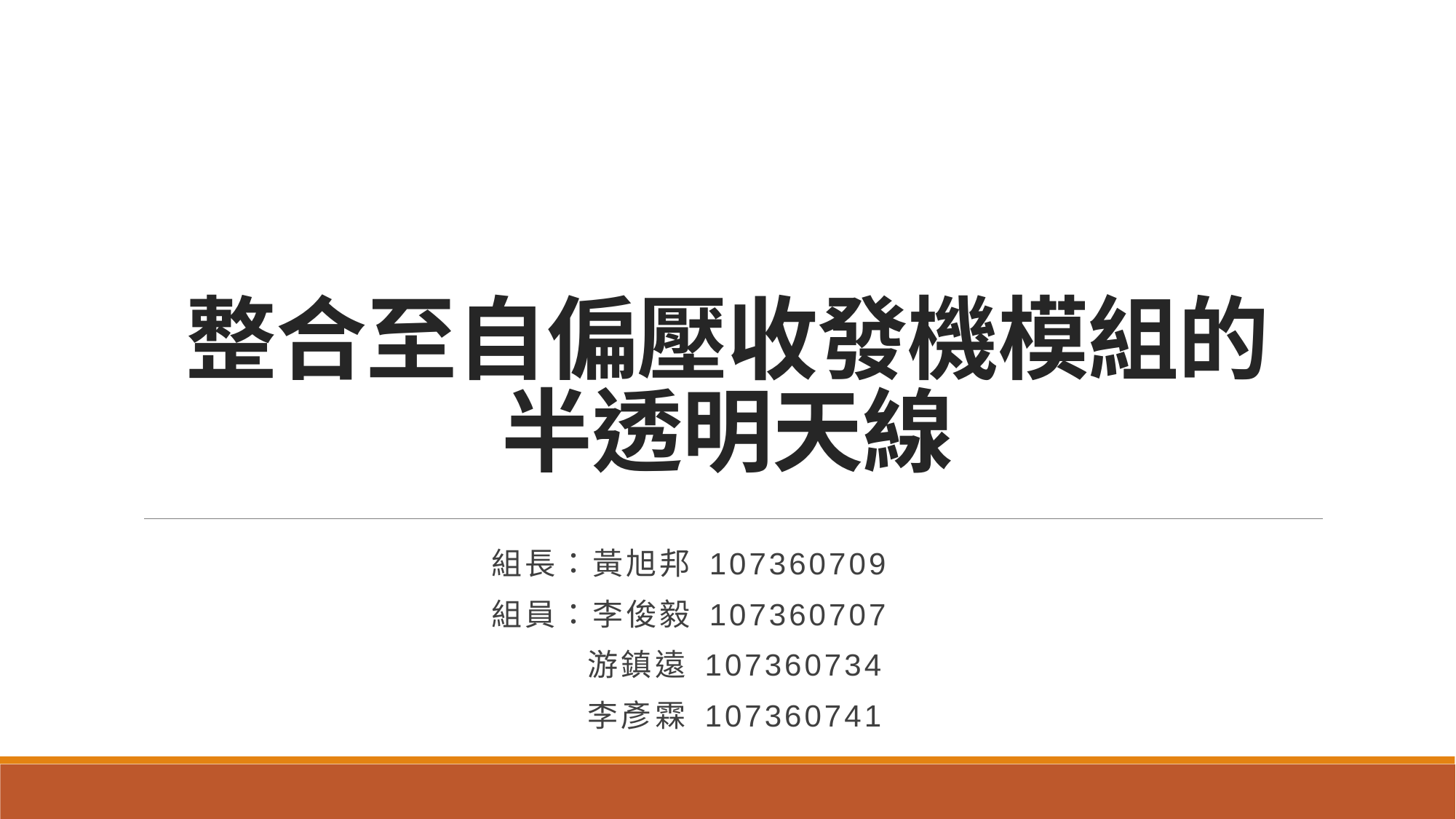

# 整合至自偏壓收發機模組的 半透明天線
組長：黃旭邦 107360709
組員：李俊毅 107360707
	游鎮遠 107360734
	李彥霖 107360741